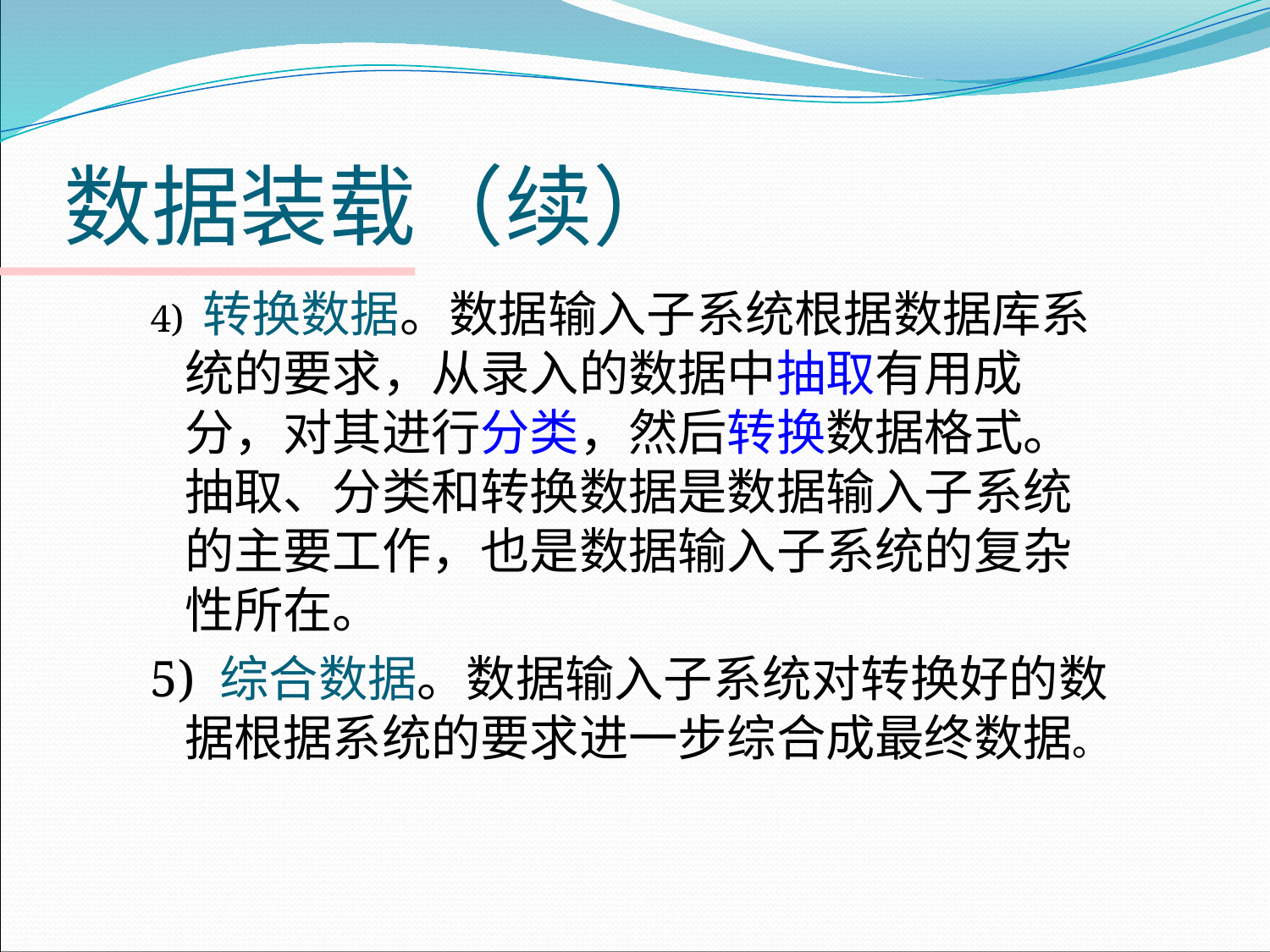

# 数据装载（续）
4) 转换数据。数据输入子系统根据数据库系统的要求，从录入的数据中抽取有用成分，对其进行分类，然后转换数据格式。抽取、分类和转换数据是数据输入子系统的主要工作，也是数据输入子系统的复杂性所在。
5) 综合数据。数据输入子系统对转换好的数据根据系统的要求进一步综合成最终数据。

807